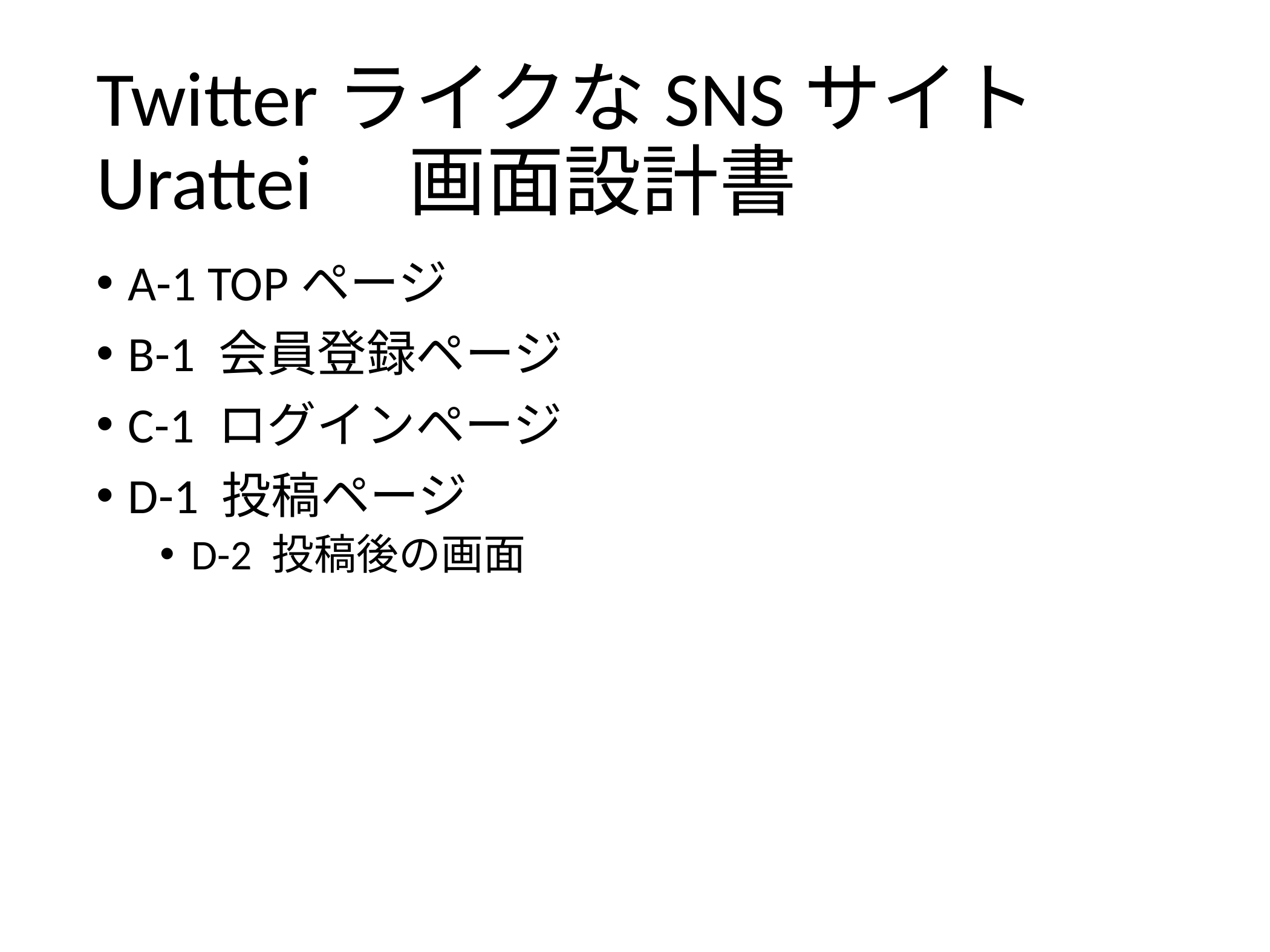

# TwitterライクなSNSサイト Urattei　画面設計書
A-1 TOPページ
B-1 会員登録ページ
C-1 ログインページ
D-1 投稿ページ
D-2 投稿後の画面